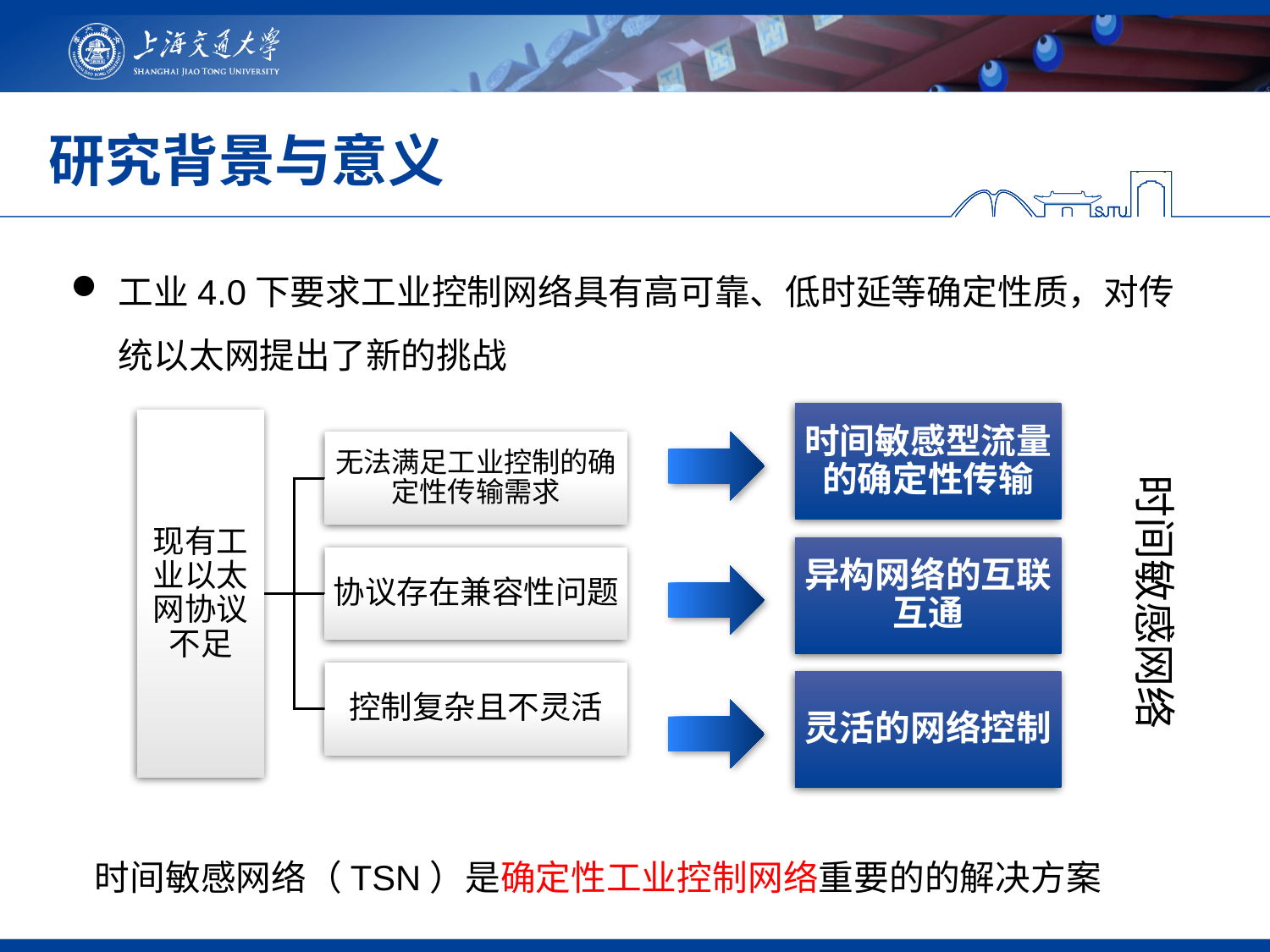

研究背景与意义
工业4.0下要求工业控制网络具有高可靠、低时延等确定性质，对传统以太网提出了新的挑战

现有工业以太网协议不足
无法满足工业控制的确定性传输需求
协议存在兼容性问题
控制复杂且不灵活

时间敏感型流量的确定性传输

时间敏感网络

异构网络的互联互通

灵活的网络控制

时间敏感网络（TSN）是确定性工业控制网络重要的的解决方案